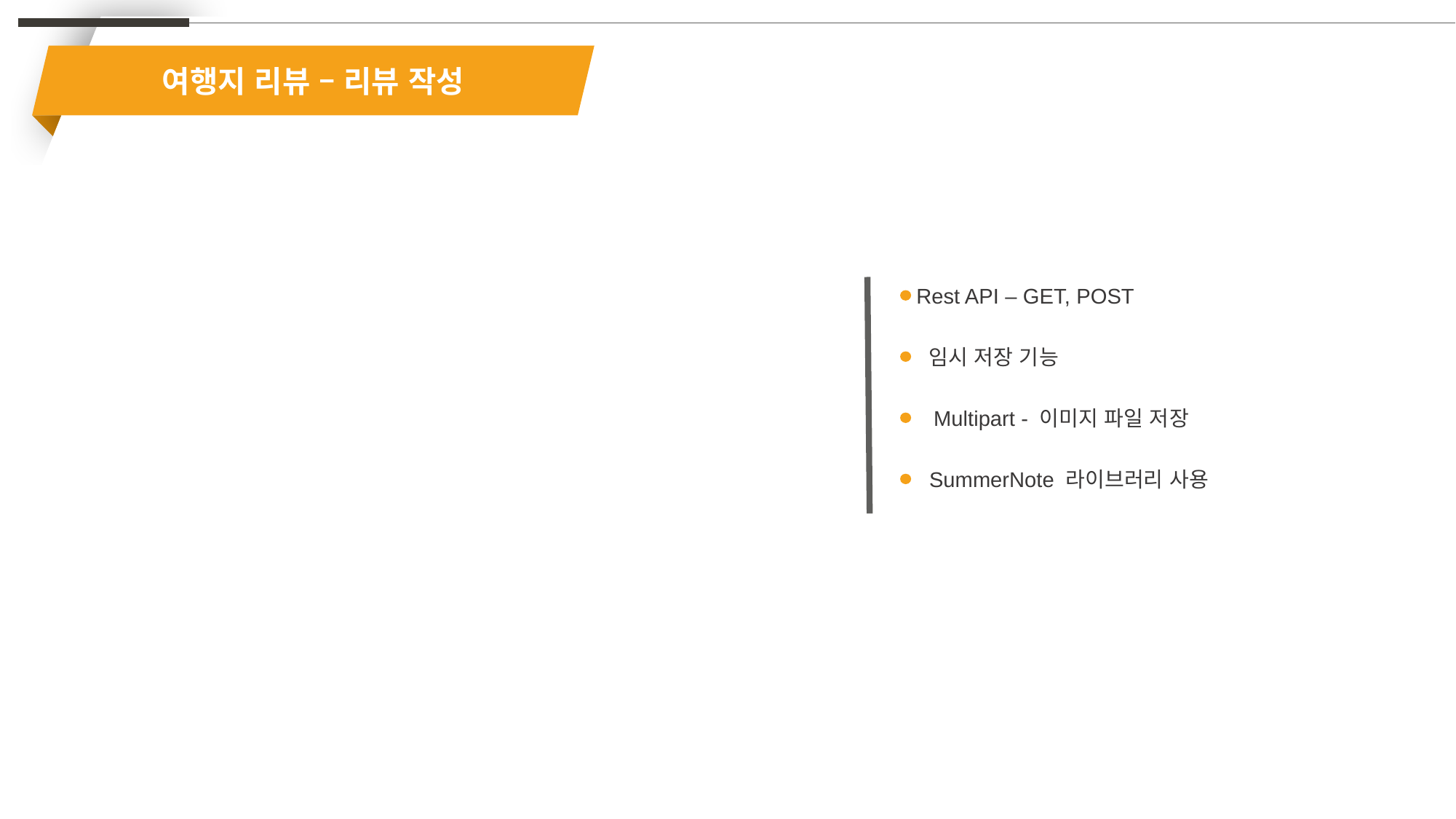

여행지 리뷰 – 리뷰 작성

Rest API – GET, POST

임시 저장 기능

Multipart - 이미지 파일 저장

SummerNote 라이브러리 사용